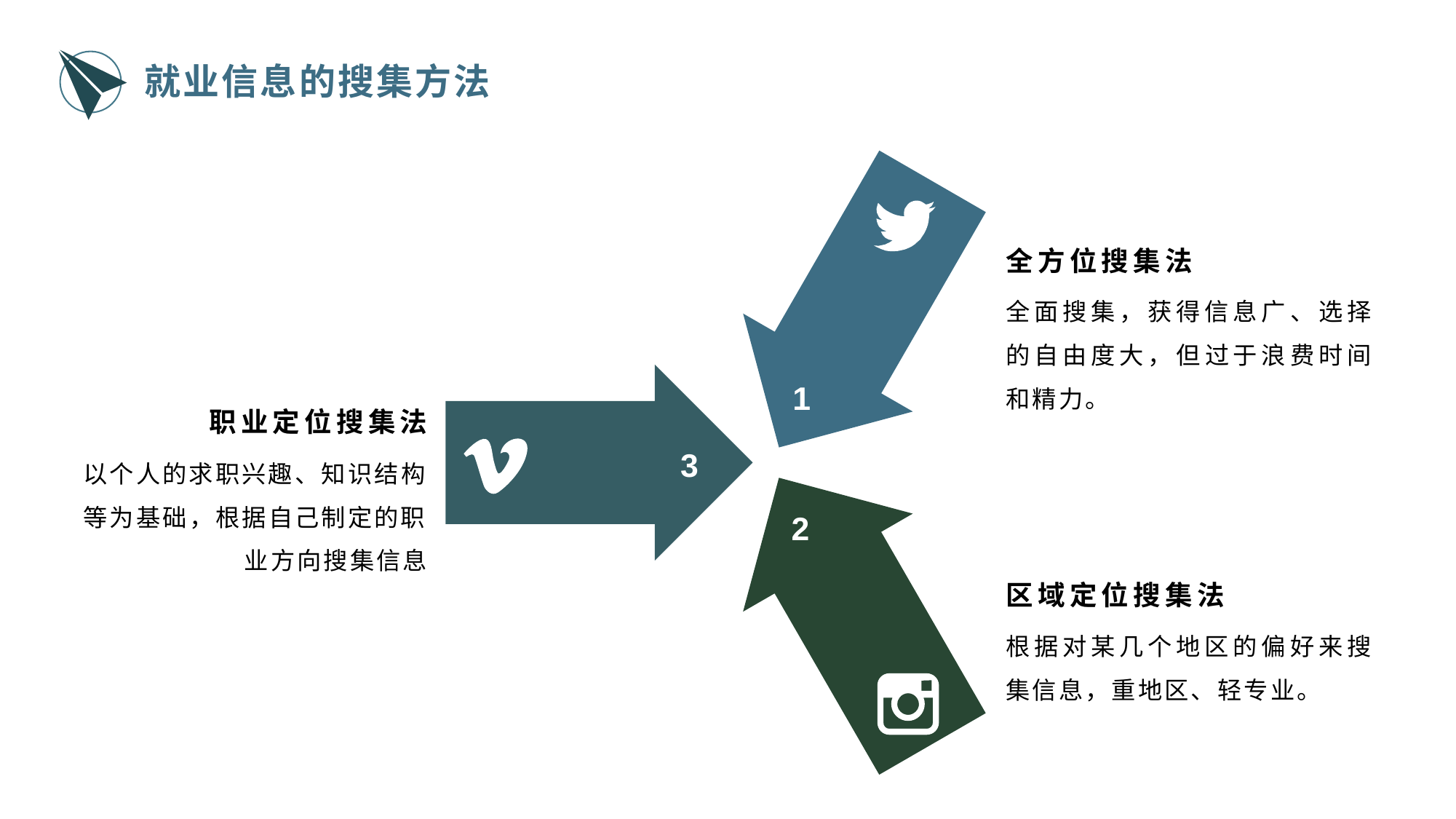

就业信息的搜集方法

全方位搜集法
全面搜集，获得信息广、选择的自由度大，但过于浪费时间和精力。

1
职业定位搜集法
3

以个人的求职兴趣、知识结构等为基础，根据自己制定的职业方向搜集信息

2
区域定位搜集法
根据对某几个地区的偏好来搜集信息，重地区、轻专业。